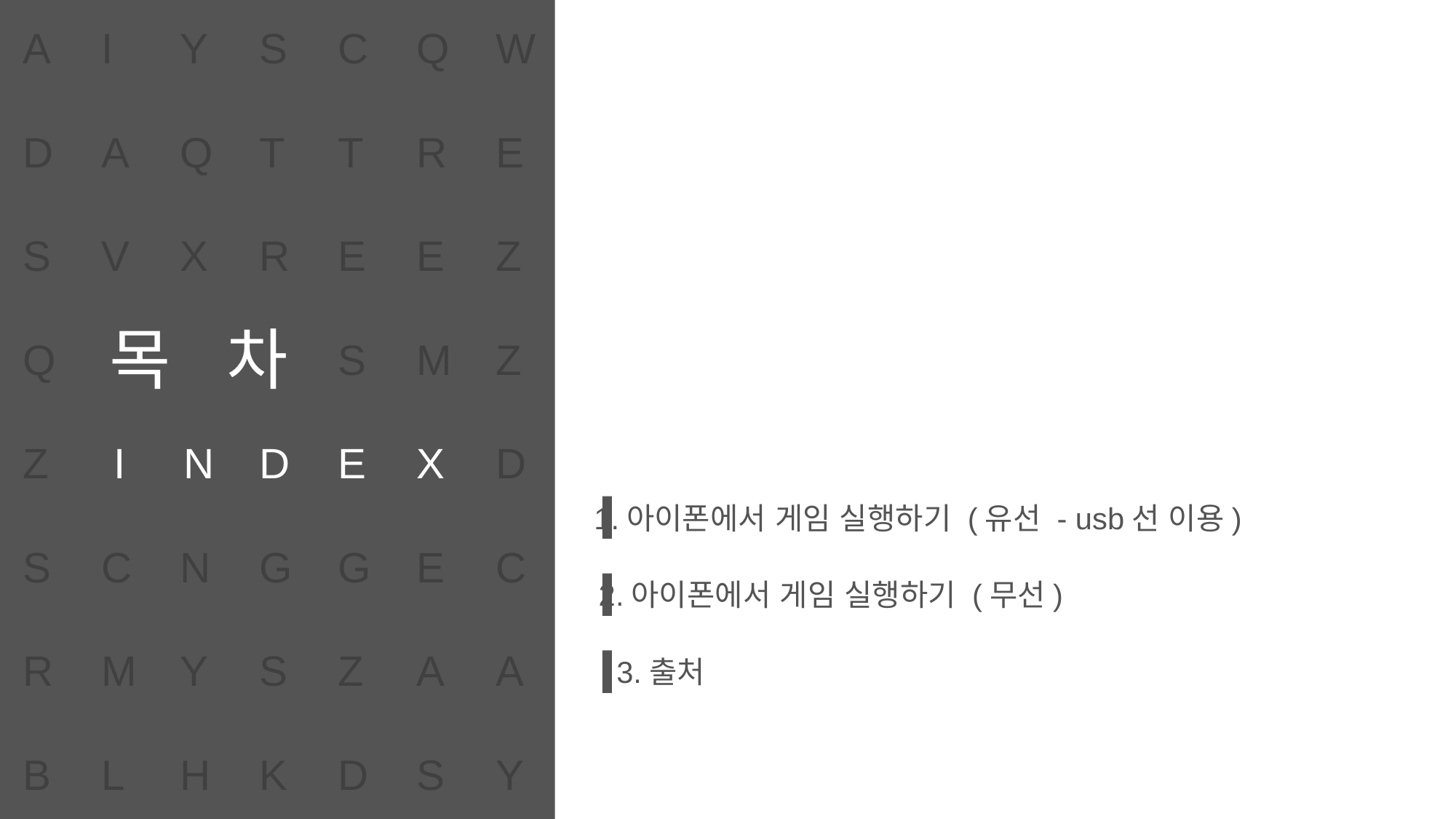

A
I
Y
S
C
Q
W
D
A
Q
T
T
R
E
S
V
X
R
E
E
Z
목   차
Q
S
M
Z
Z
I
N
D
E
X
D
S
C
N
G
G
E
C
R
M
Y
S
Z
A
A
B
L
H
K
D
S
Y
1.아이폰에서 게임 실행하기 (유선 - usb선 이용)

2.아이폰에서 게임 실행하기 (무선)

3.출처